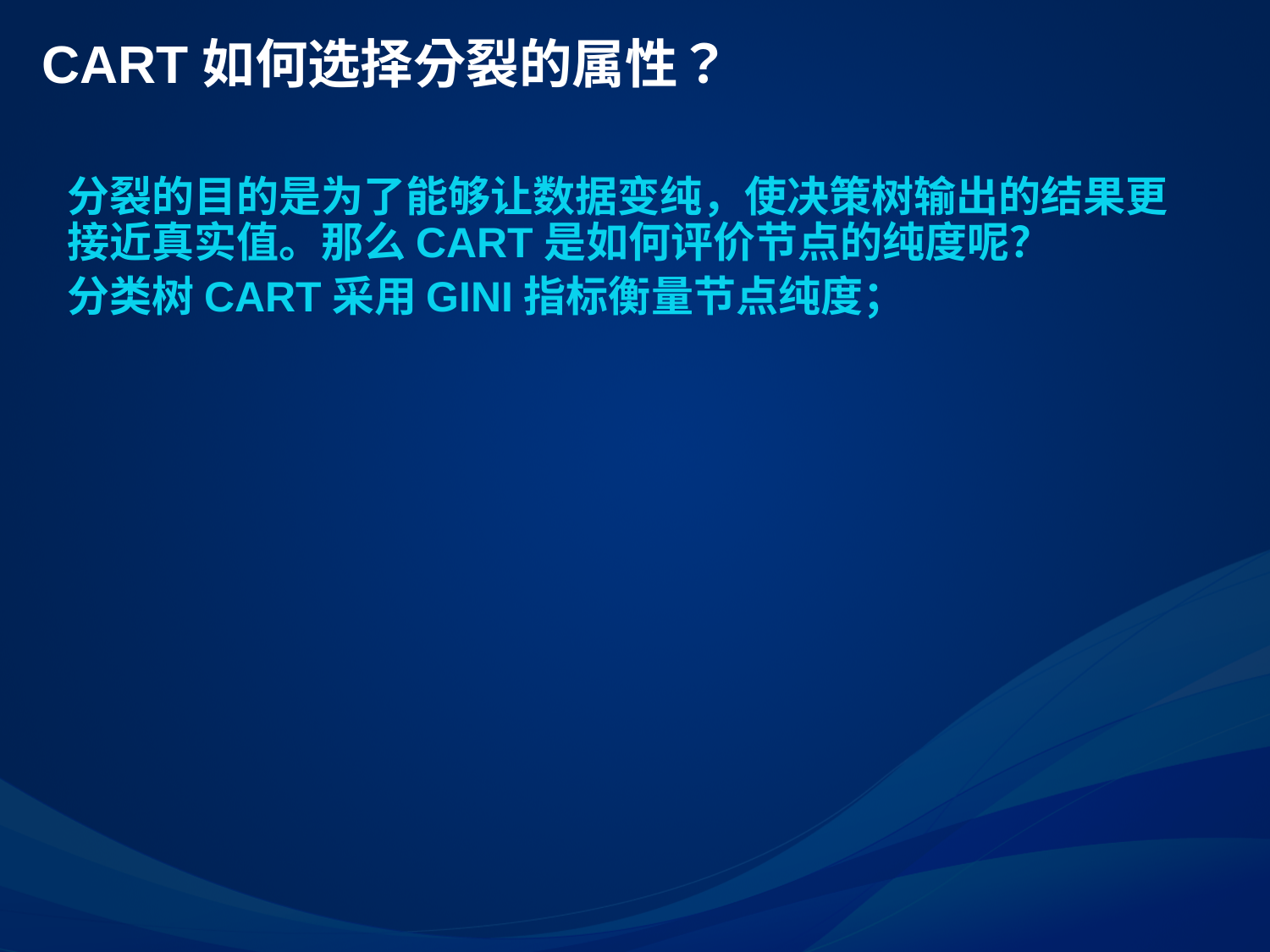

# CART如何选择分裂的属性？
分裂的目的是为了能够让数据变纯，使决策树输出的结果更接近真实值。那么CART是如何评价节点的纯度呢？
分类树CART采用GINI指标衡量节点纯度；